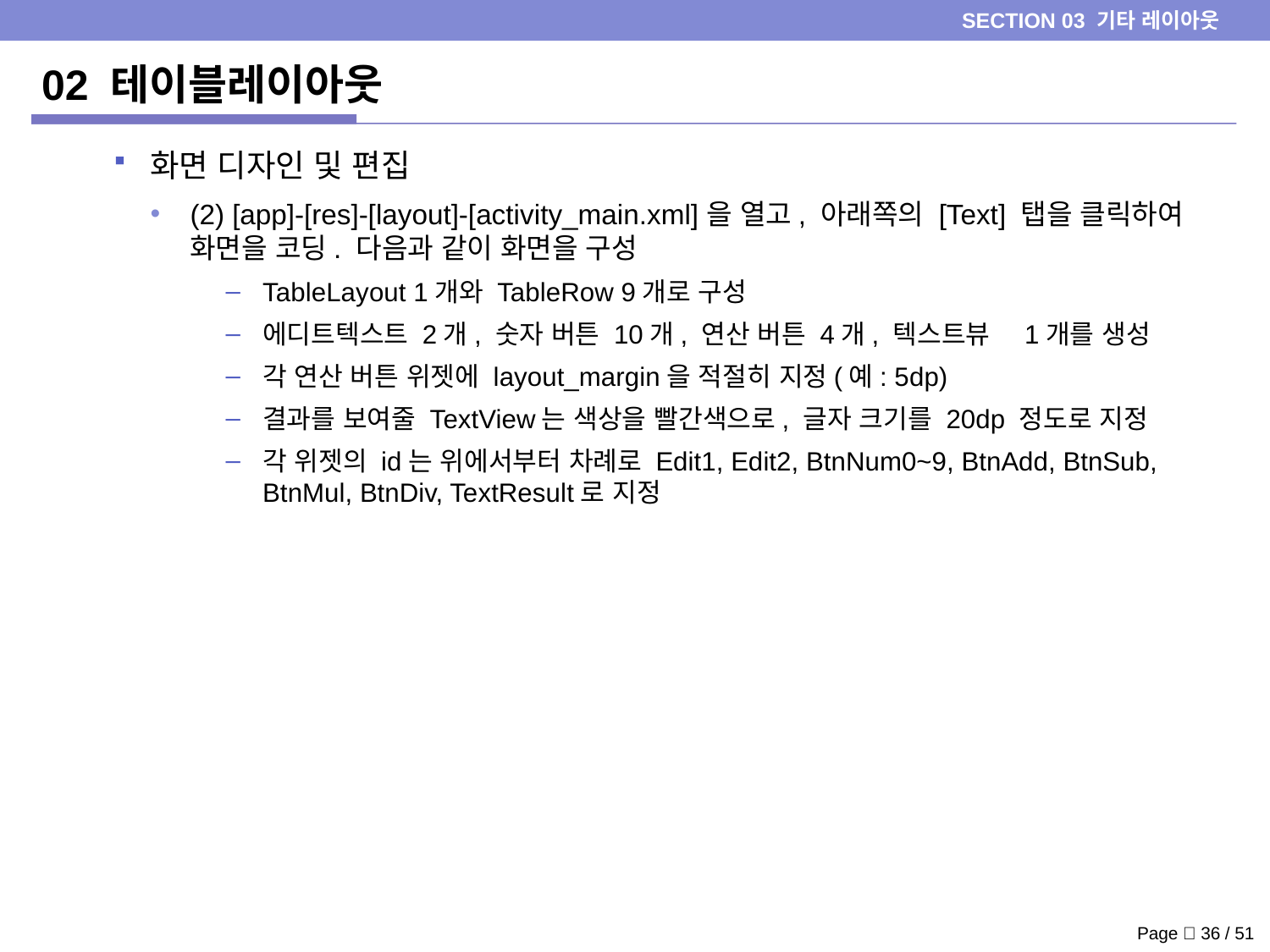

SECTION 03 기타 레이아웃
# 02 테이블레이아웃
화면 디자인 및 편집
(2) [app]-[res]-[layout]-[activity_main.xml]을 열고, 아래쪽의 [Text] 탭을 클릭하여 화면을 코딩. 다음과 같이 화면을 구성
TableLayout 1개와 TableRow 9개로 구성
에디트텍스트 2개, 숫자 버튼 10개, 연산 버튼 4개, 텍스트뷰 	1개를 생성
각 연산 버튼 위젯에 layout_margin을 적절히 지정(예: 5dp)
결과를 보여줄 TextView는 색상을 빨간색으로, 글자 크기를 20dp 정도로 지정
각 위젯의 id는 위에서부터 차례로 Edit1, Edit2, BtnNum0~9, BtnAdd, BtnSub, BtnMul, BtnDiv, TextResult로 지정